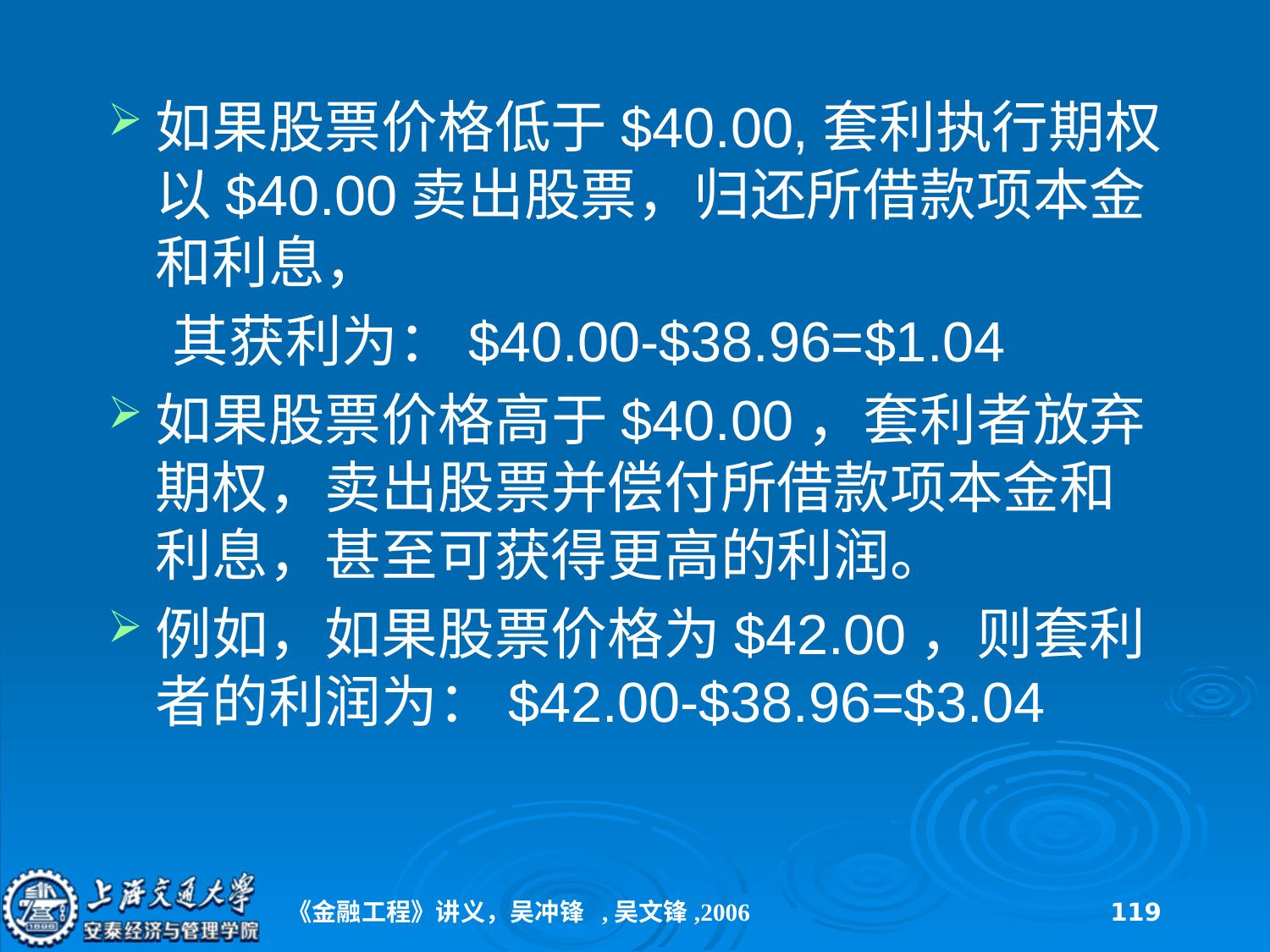

如果股票价格低于$40.00,套利执行期权以$40.00卖出股票，归还所借款项本金和利息，
    其获利为：$40.00-$38.96=$1.04
如果股票价格高于$40.00，套利者放弃期权，卖出股票并偿付所借款项本金和利息，甚至可获得更高的利润。
例如，如果股票价格为$42.00，则套利者的利润为：$42.00-$38.96=$3.04